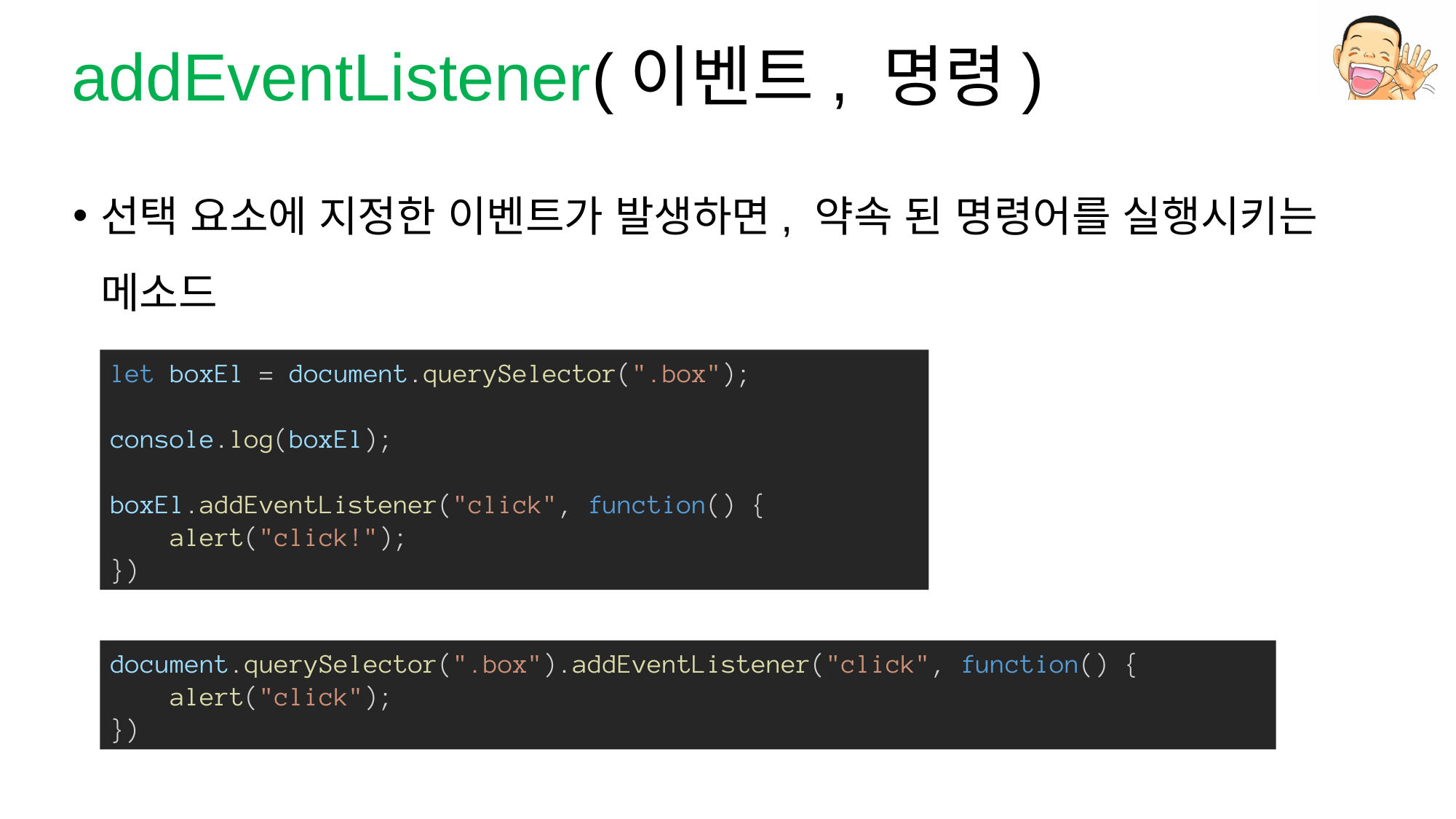

# addEventListener(이벤트, 명령)
선택 요소에 지정한 이벤트가 발생하면, 약속 된 명령어를 실행시키는 메소드

let boxEl = document.querySelector(".box");
console.log(boxEl);
boxEl.addEventListener("click", function() {
    alert("click!");
})
document.querySelector(".box").addEventListener("click", function() {
    alert("click");
})